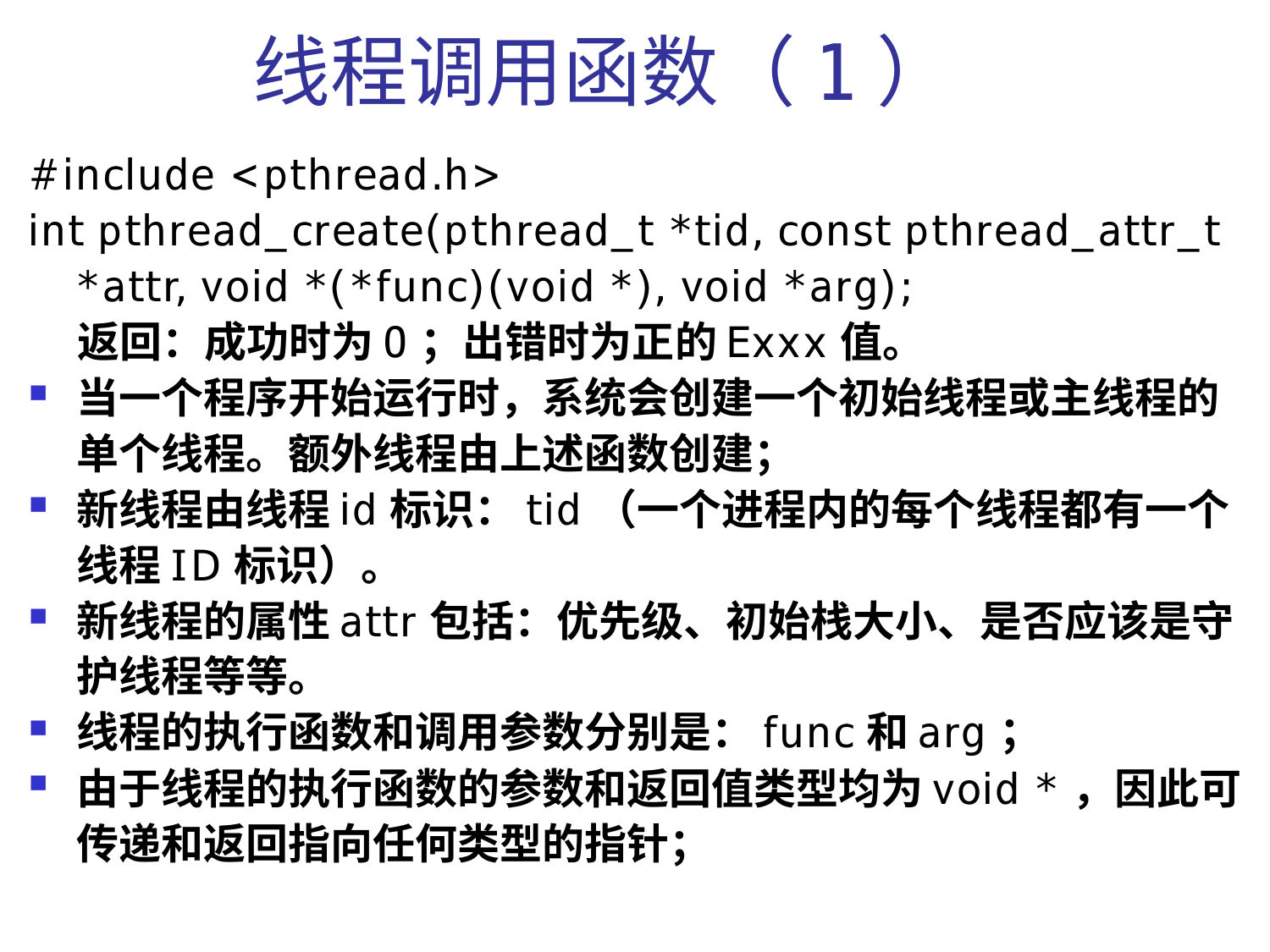

# 线程调用函数（1）
#include <pthread.h>
int pthread_create(pthread_t *tid, const pthread_attr_t *attr, void *(*func)(void *), void *arg);
    返回：成功时为0；出错时为正的Exxx值。
当一个程序开始运行时，系统会创建一个初始线程或主线程的单个线程。额外线程由上述函数创建；
新线程由线程id标识：tid（一个进程内的每个线程都有一个线程ID标识）。
新线程的属性attr包括：优先级、初始栈大小、是否应该是守护线程等等。
线程的执行函数和调用参数分别是：func和arg；
由于线程的执行函数的参数和返回值类型均为void *，因此可传递和返回指向任何类型的指针；